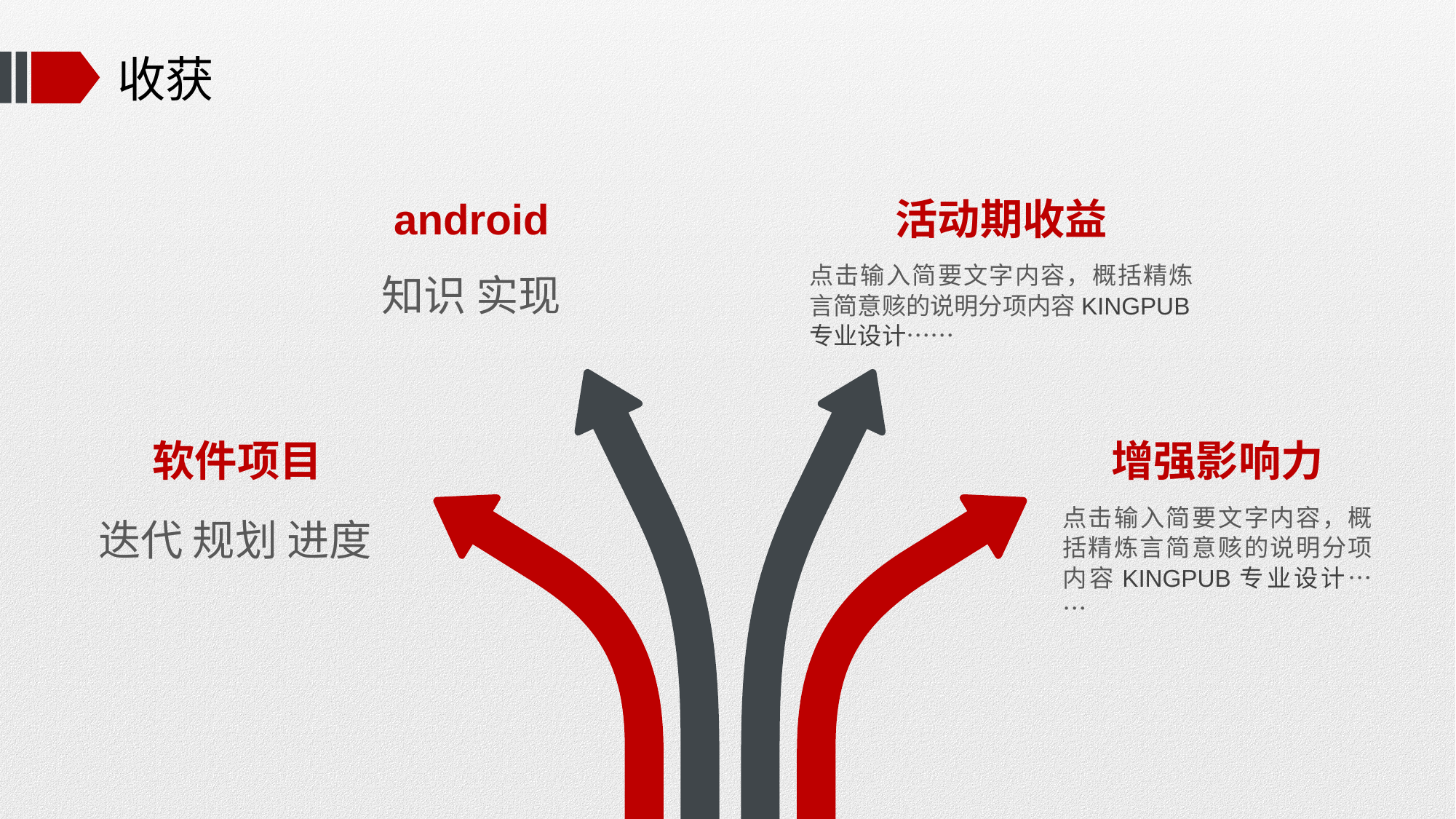

# 收获
android
活动期收益
点击输入简要文字内容，概括精炼言简意赅的说明分项内容KINGPUB专业设计……
知识 实现

软件项目
增强影响力

点击输入简要文字内容，概括精炼言简意赅的说明分项内容KINGPUB专业设计……
迭代 规划 进度